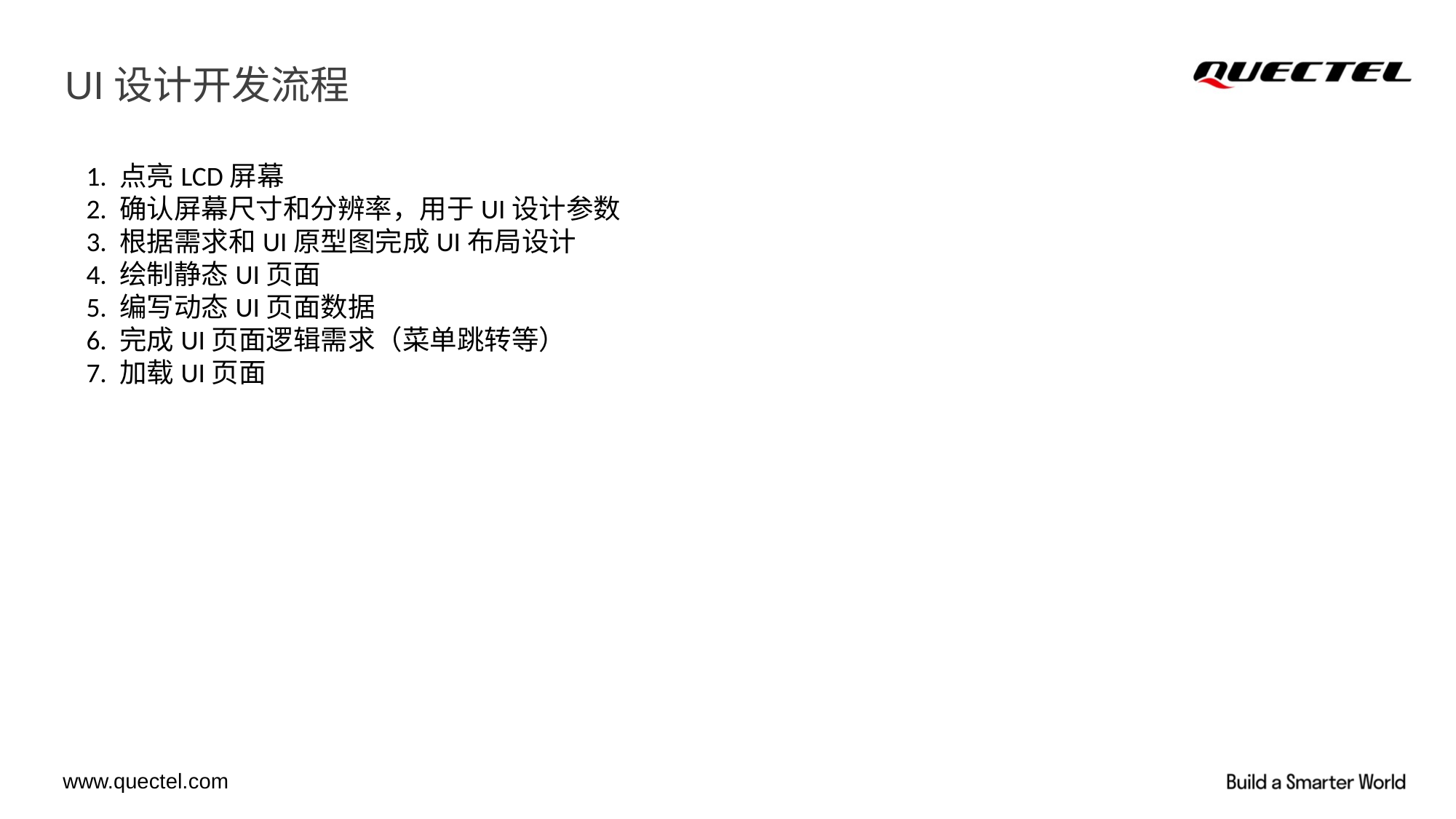

# UI设计开发流程
1. 点亮LCD屏幕
2. 确认屏幕尺寸和分辨率，用于UI设计参数
3. 根据需求和UI原型图完成UI布局设计
4. 绘制静态UI页面
5. 编写动态UI页面数据
6. 完成UI页面逻辑需求（菜单跳转等）
7. 加载UI页面